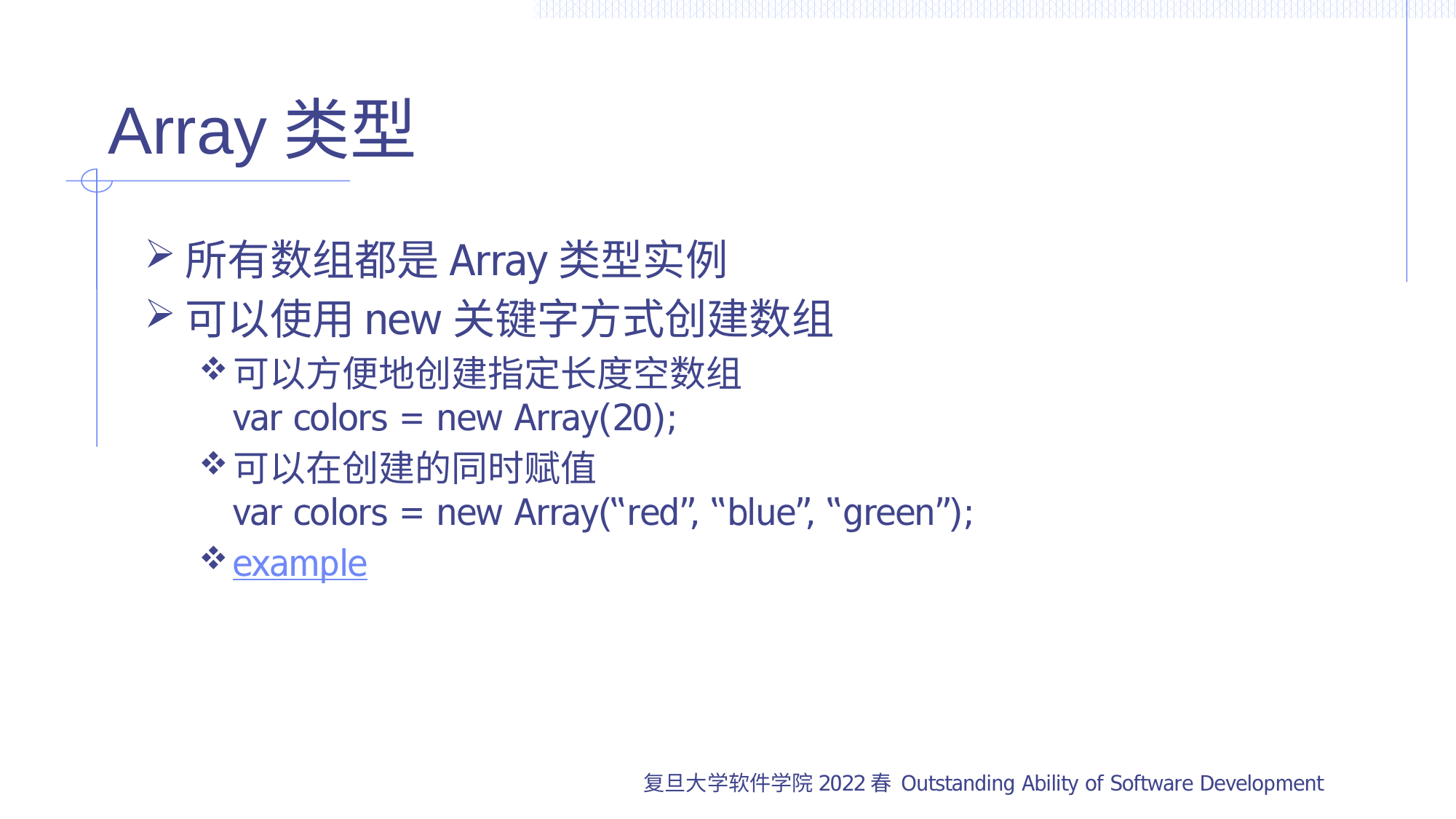

# Array类型
所有数组都是Array类型实例
可以使用new关键字方式创建数组
可以方便地创建指定长度空数组
var colors = new Array(20);
可以在创建的同时赋值
var colors = new Array(“red”, “blue”, “green”);
example